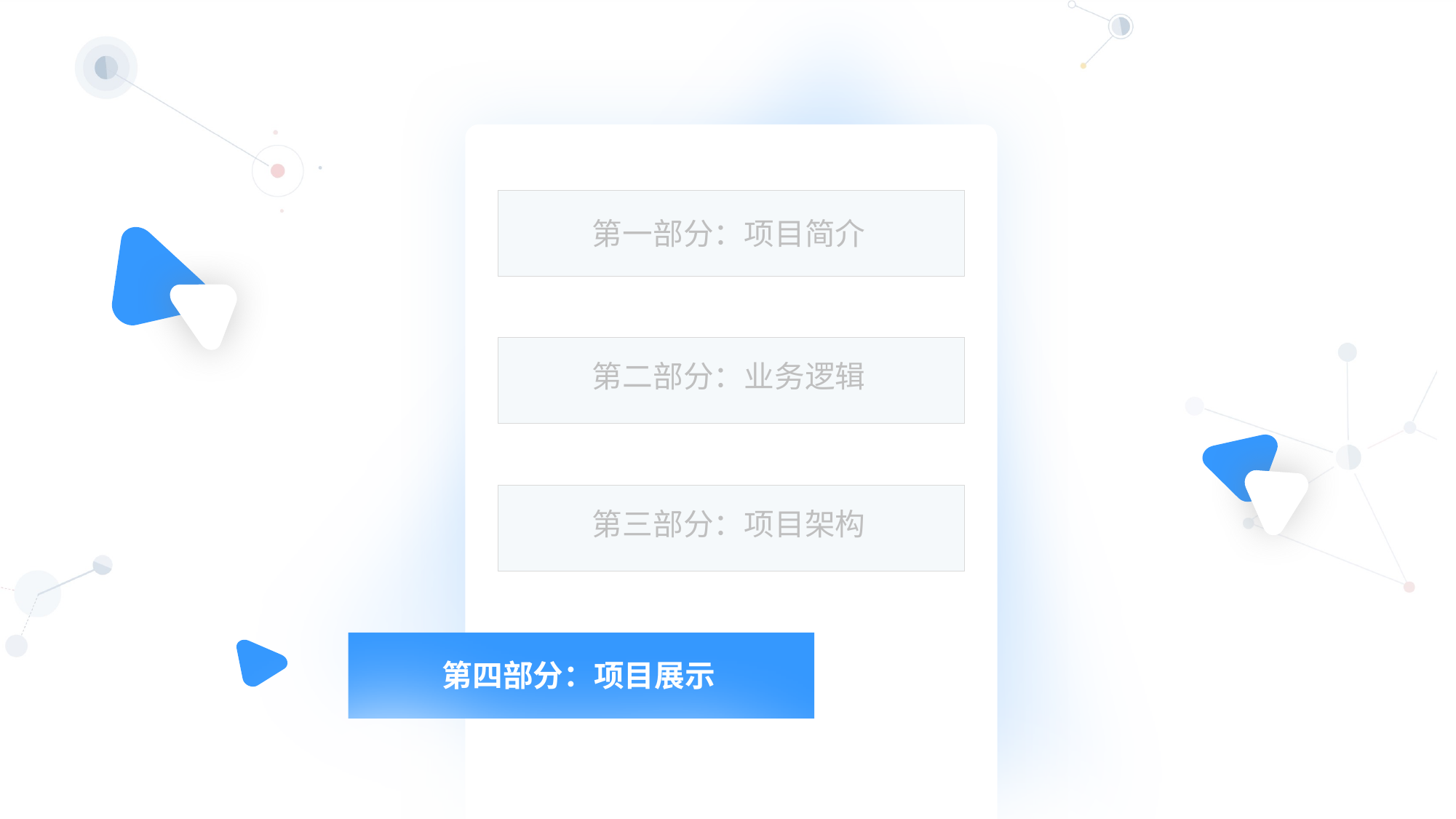

第一部分：项目简介

第二部分：业务逻辑

第三部分：项目架构

第四部分：项目展示